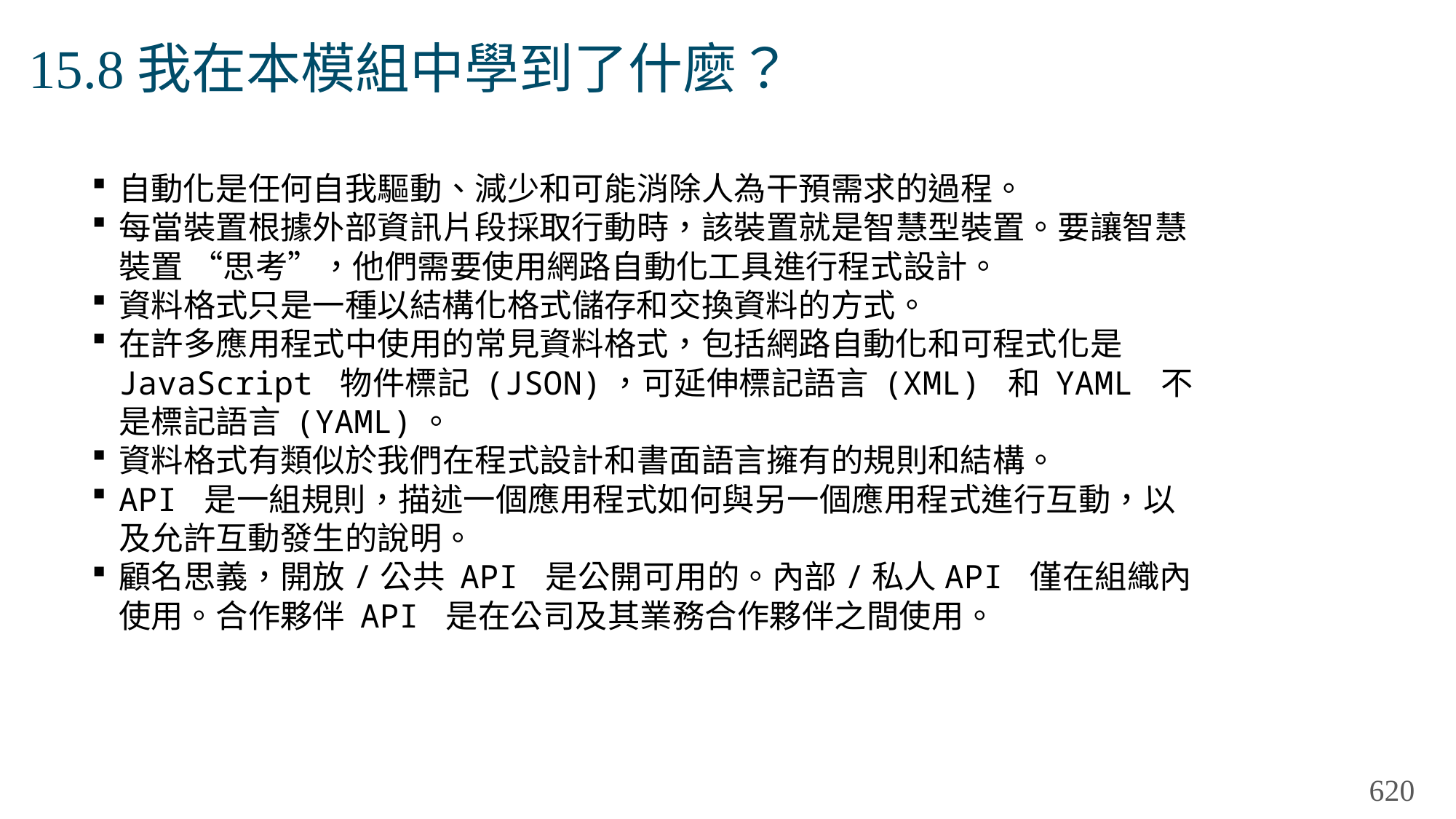

# 15.8我在本模組中學到了什麼？
自動化是任何自我驅動、減少和可能消除人為干預需求的過程。
每當裝置根據外部資訊片段採取行動時，該裝置就是智慧型裝置。要讓智慧裝置 “思考”，他們需要使用網路自動化工具進行程式設計。
資料格式只是一種以結構化格式儲存和交換資料的方式。
在許多應用程式中使用的常見資料格式，包括網路自動化和可程式化是 JavaScript 物件標記 (JSON)，可延伸標記語言 (XML) 和 YAML 不是標記語言 (YAML)。
資料格式有類似於我們在程式設計和書面語言擁有的規則和結構。
API 是一組規則，描述一個應用程式如何與另一個應用程式進行互動，以及允許互動發生的說明。
顧名思義，開放/公共 API 是公開可用的。內部/私人API 僅在組織內使用。合作夥伴 API 是在公司及其業務合作夥伴之間使用。
620